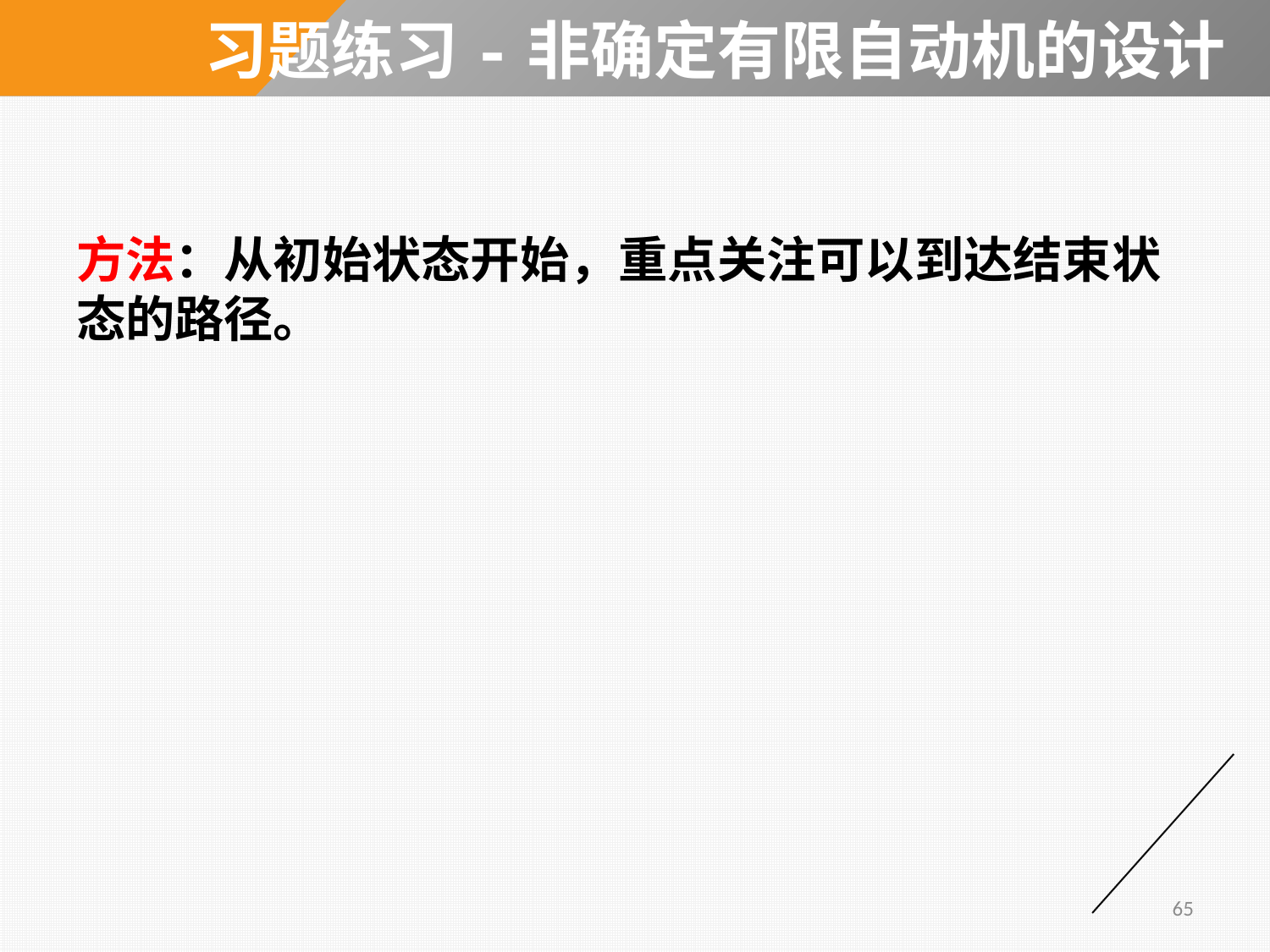

# 习题练习-非确定有限自动机的设计
方法：从初始状态开始，重点关注可以到达结束状态的路径。
65